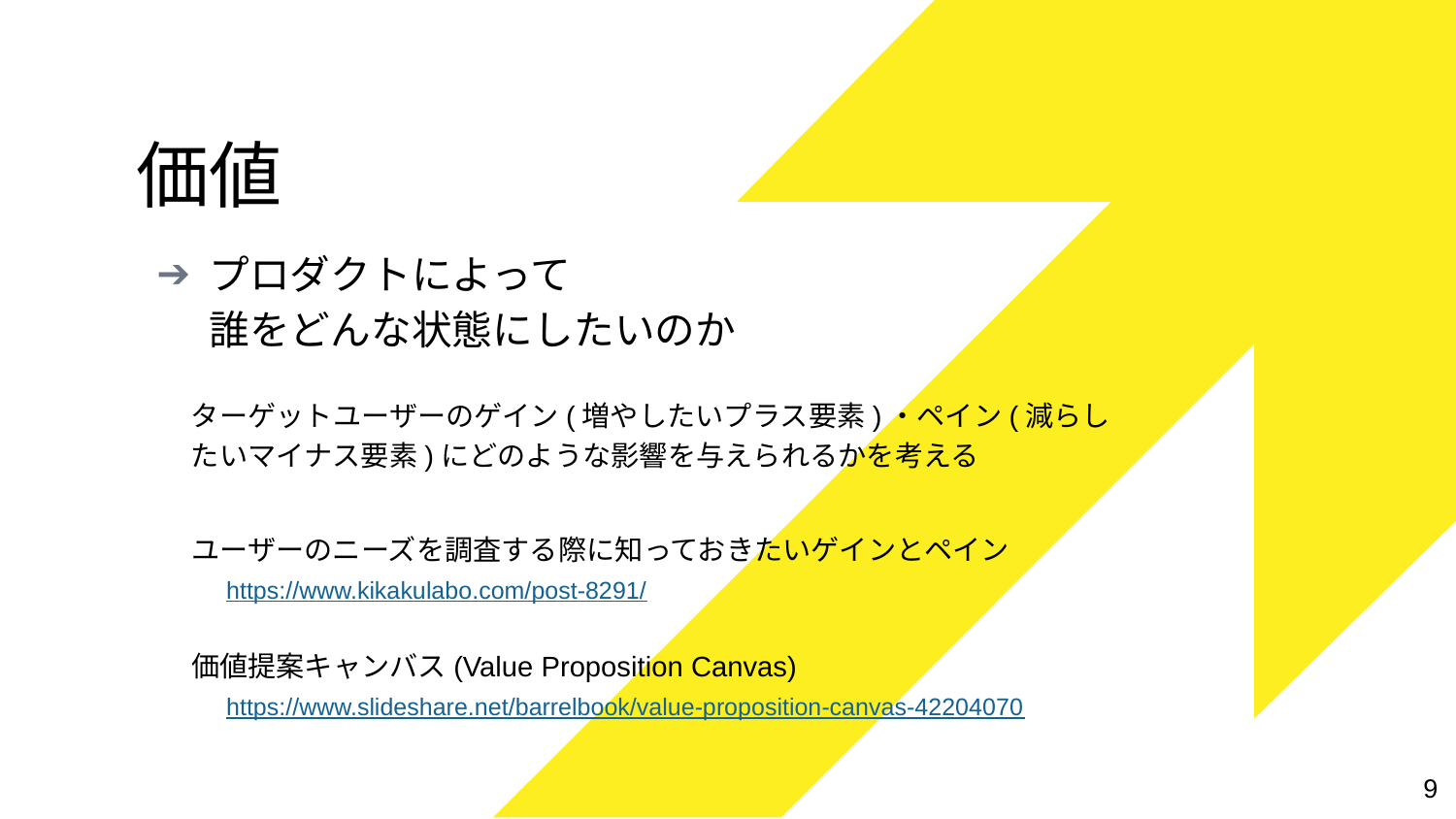

# 価値
プロダクトによって
誰をどんな状態にしたいのか
ターゲットユーザーのゲイン(増やしたいプラス要素)・ペイン(減らしたいマイナス要素)にどのような影響を与えられるかを考える
ユーザーのニーズを調査する際に知っておきたいゲインとペイン
　https://www.kikakulabo.com/post-8291/
価値提案キャンバス(Value Proposition Canvas)
　https://www.slideshare.net/barrelbook/value-proposition-canvas-42204070

9